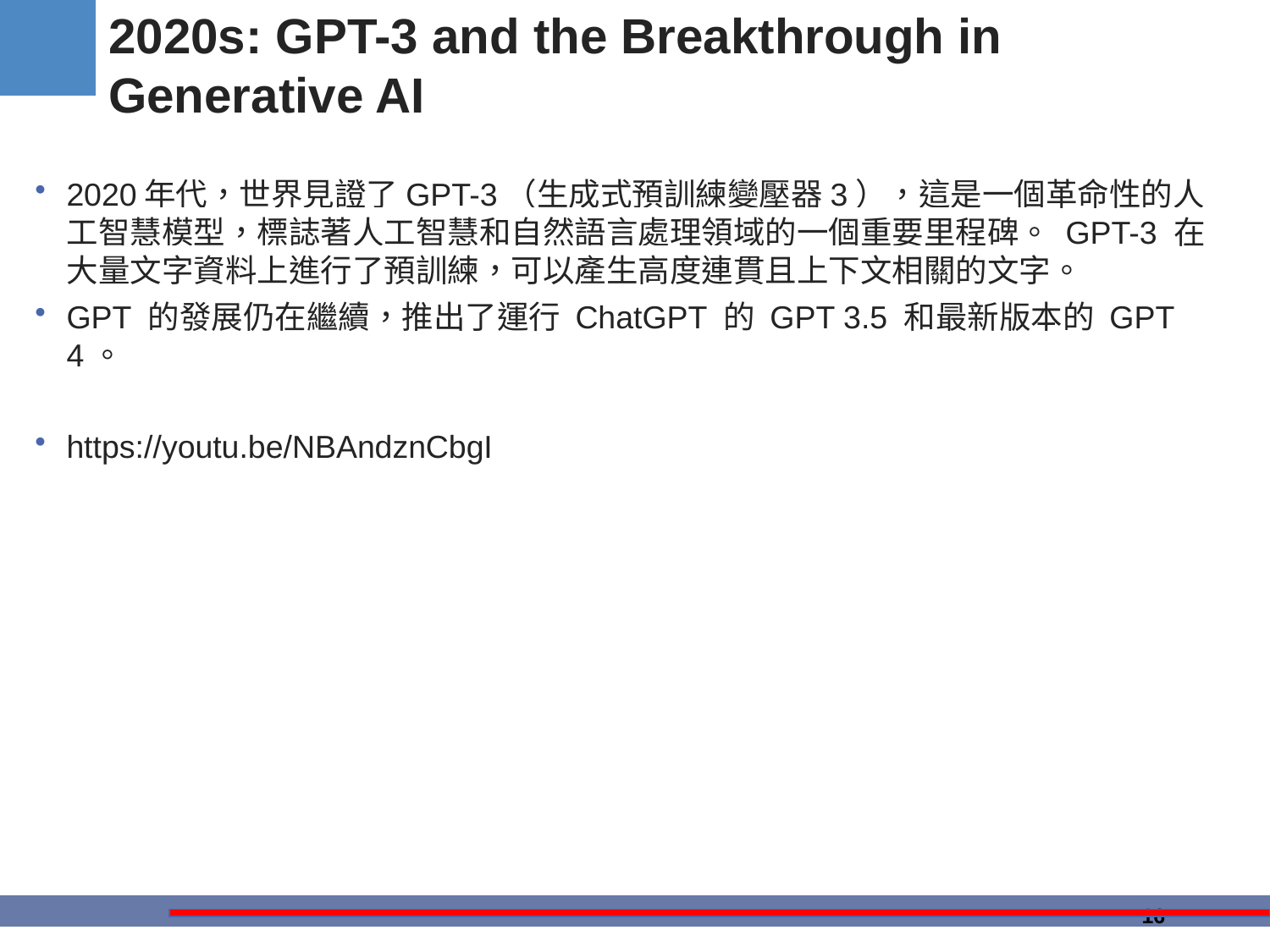

# 2020s: GPT-3 and the Breakthrough in Generative AI
2020年代，世界見證了GPT-3（生成式預訓練變壓器3），這是一個革命性的人工智慧模型，標誌著人工智慧和自然語言處理領域的一個重要里程碑。 GPT-3 在大量文字資料上進行了預訓練，可以產生高度連貫且上下文相關的文字。
GPT 的發展仍在繼續，推出了運行 ChatGPT 的 GPT 3.5 和最新版本的 GPT 4。

https://youtu.be/NBAndznCbgI